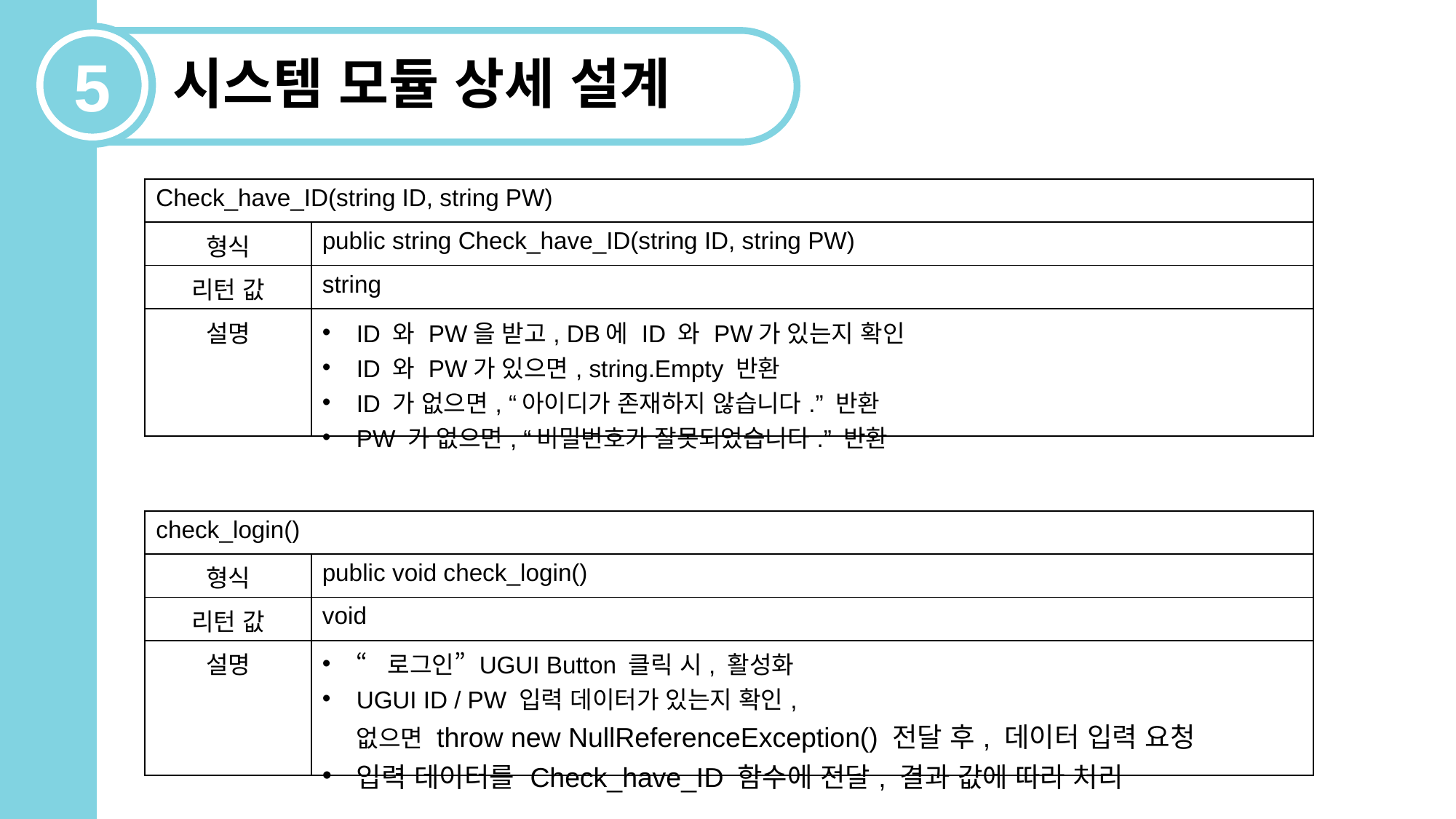

5
시스템 모듈 상세 설계
| Check\_have\_ID(string ID, string PW) |  |
| --- | --- |
| 형식 | public string Check\_have\_ID(string ID, string PW) |
| 리턴 값 | string |
| 설명 | ID 와 PW을 받고, DB에 ID 와 PW가 있는지 확인 ID 와 PW가 있으면, string.Empty 반환 ID 가 없으면, “아이디가 존재하지 않습니다.” 반환 PW 가 없으면, “비밀번호가 잘못되었습니다.” 반환 |
| check\_login() |  |
| --- | --- |
| 형식 | public void check\_login() |
| 리턴 값 | void |
| 설명 | “로그인” UGUI Button 클릭 시, 활성화 UGUI ID / PW 입력 데이터가 있는지 확인, 없으면 throw new NullReferenceException() 전달 후, 데이터 입력 요청 입력 데이터를 Check\_have\_ID 함수에 전달, 결과 값에 따라 처리 |